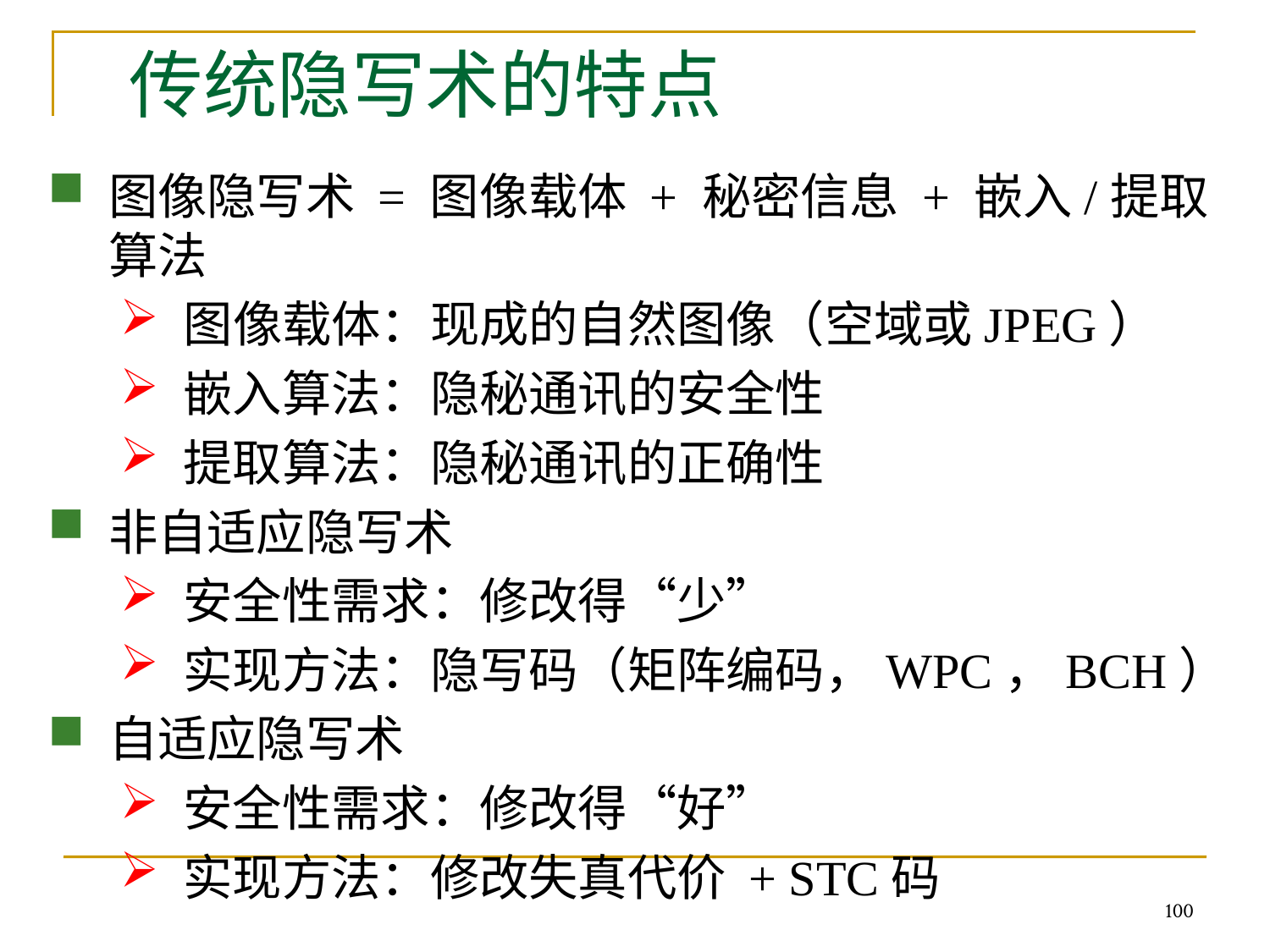

# 传统隐写术的特点
图像隐写术 = 图像载体 + 秘密信息 + 嵌入/提取算法
图像载体：现成的自然图像（空域或JPEG）
嵌入算法：隐秘通讯的安全性
提取算法：隐秘通讯的正确性
非自适应隐写术
安全性需求：修改得“少”
实现方法：隐写码（矩阵编码，WPC，BCH）
自适应隐写术
安全性需求：修改得“好”
实现方法：修改失真代价 + STC码
100